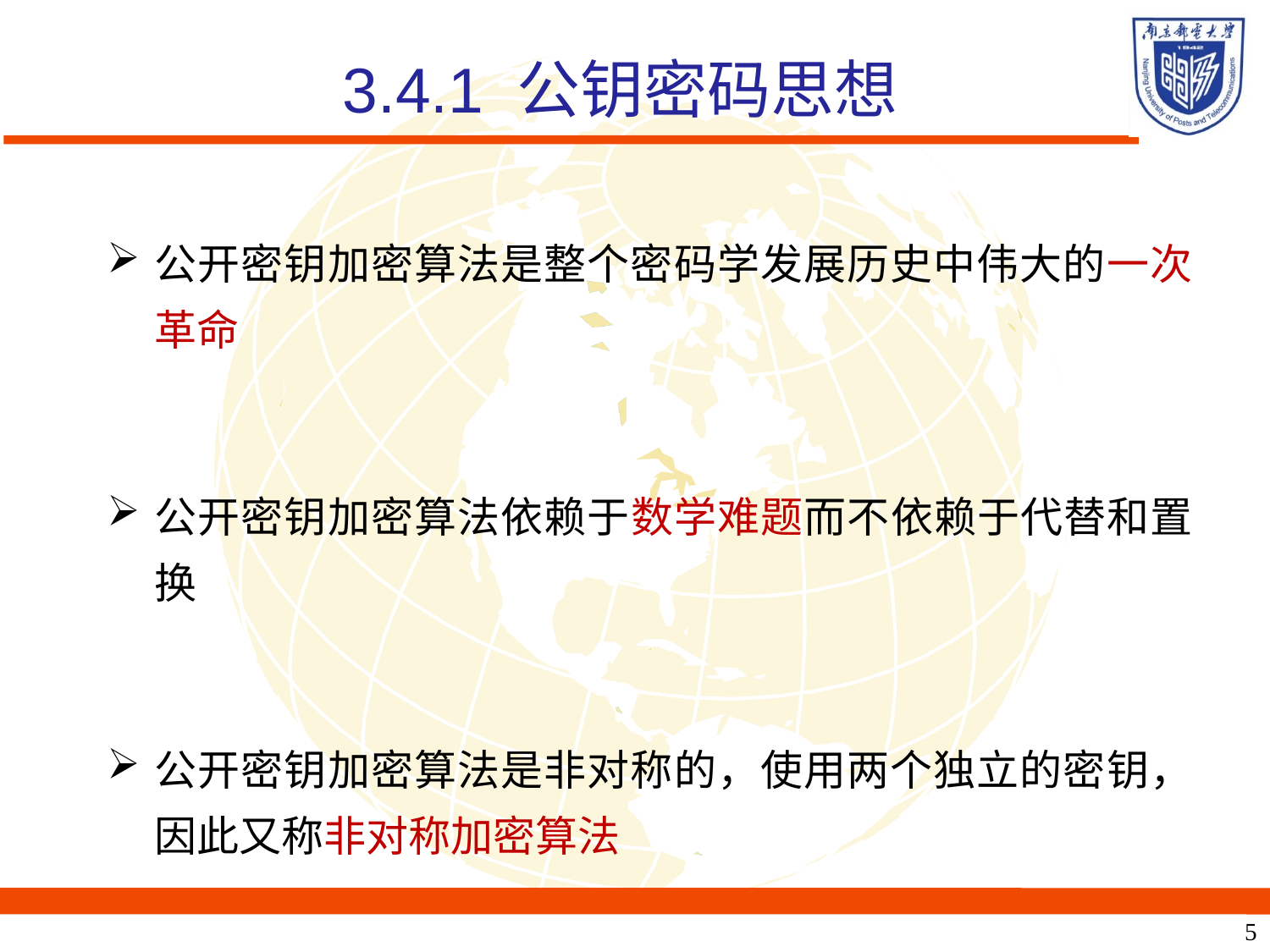

3.4.1 公钥密码思想
公开密钥加密算法是整个密码学发展历史中伟大的一次革命

公开密钥加密算法依赖于数学难题而不依赖于代替和置换

公开密钥加密算法是非对称的，使用两个独立的密钥，因此又称非对称加密算法
5